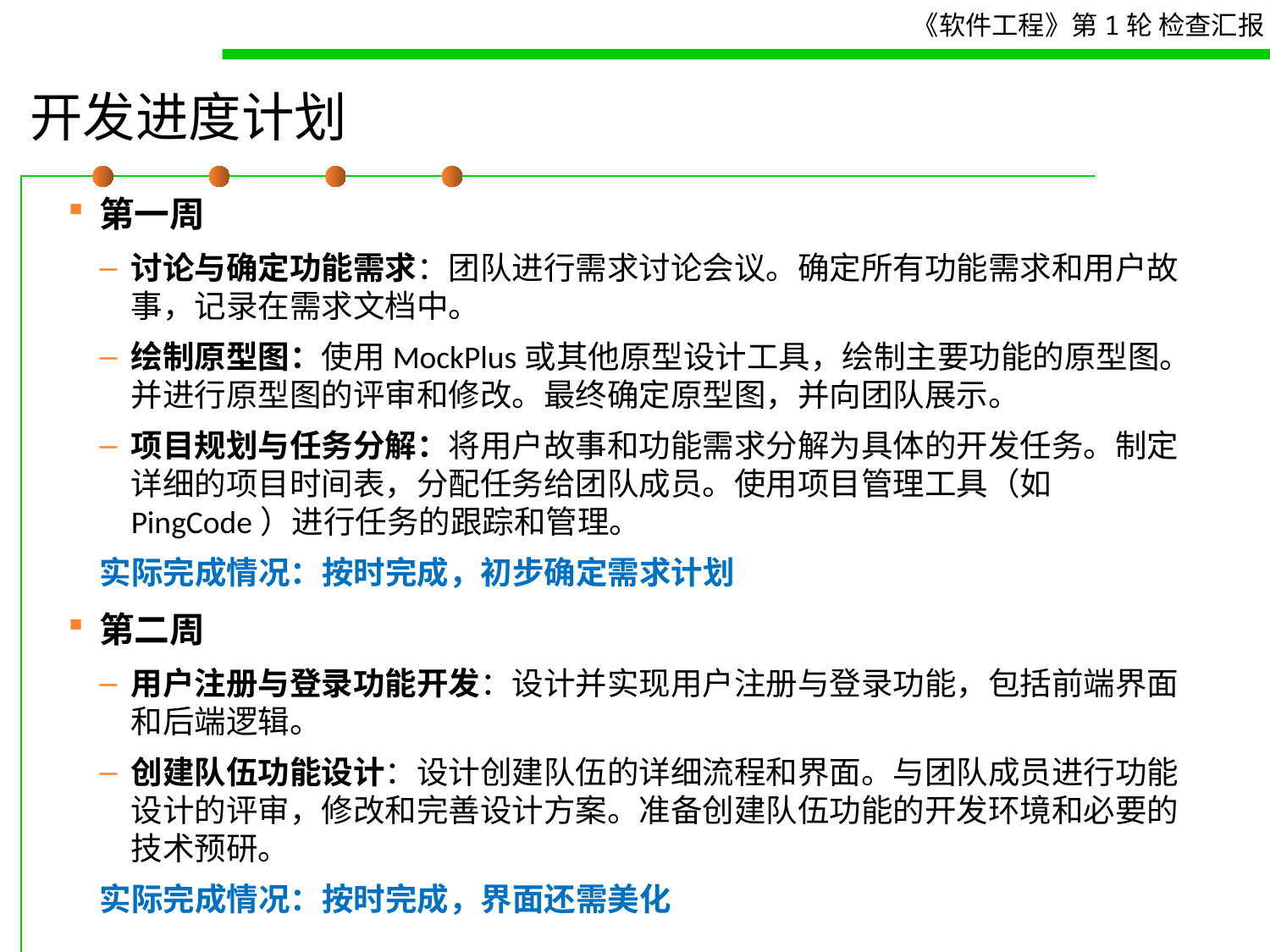

# 开发进度计划
第一周
讨论与确定功能需求：团队进行需求讨论会议。确定所有功能需求和用户故事，记录在需求文档中。
绘制原型图：使用MockPlus或其他原型设计工具，绘制主要功能的原型图。并进行原型图的评审和修改。最终确定原型图，并向团队展示。
项目规划与任务分解：将用户故事和功能需求分解为具体的开发任务。制定详细的项目时间表，分配任务给团队成员。使用项目管理工具（如PingCode）进行任务的跟踪和管理。
实际完成情况：按时完成，初步确定需求计划
第二周
用户注册与登录功能开发：设计并实现用户注册与登录功能，包括前端界面和后端逻辑。
创建队伍功能设计：设计创建队伍的详细流程和界面。与团队成员进行功能设计的评审，修改和完善设计方案。准备创建队伍功能的开发环境和必要的技术预研。
实际完成情况：按时完成，界面还需美化